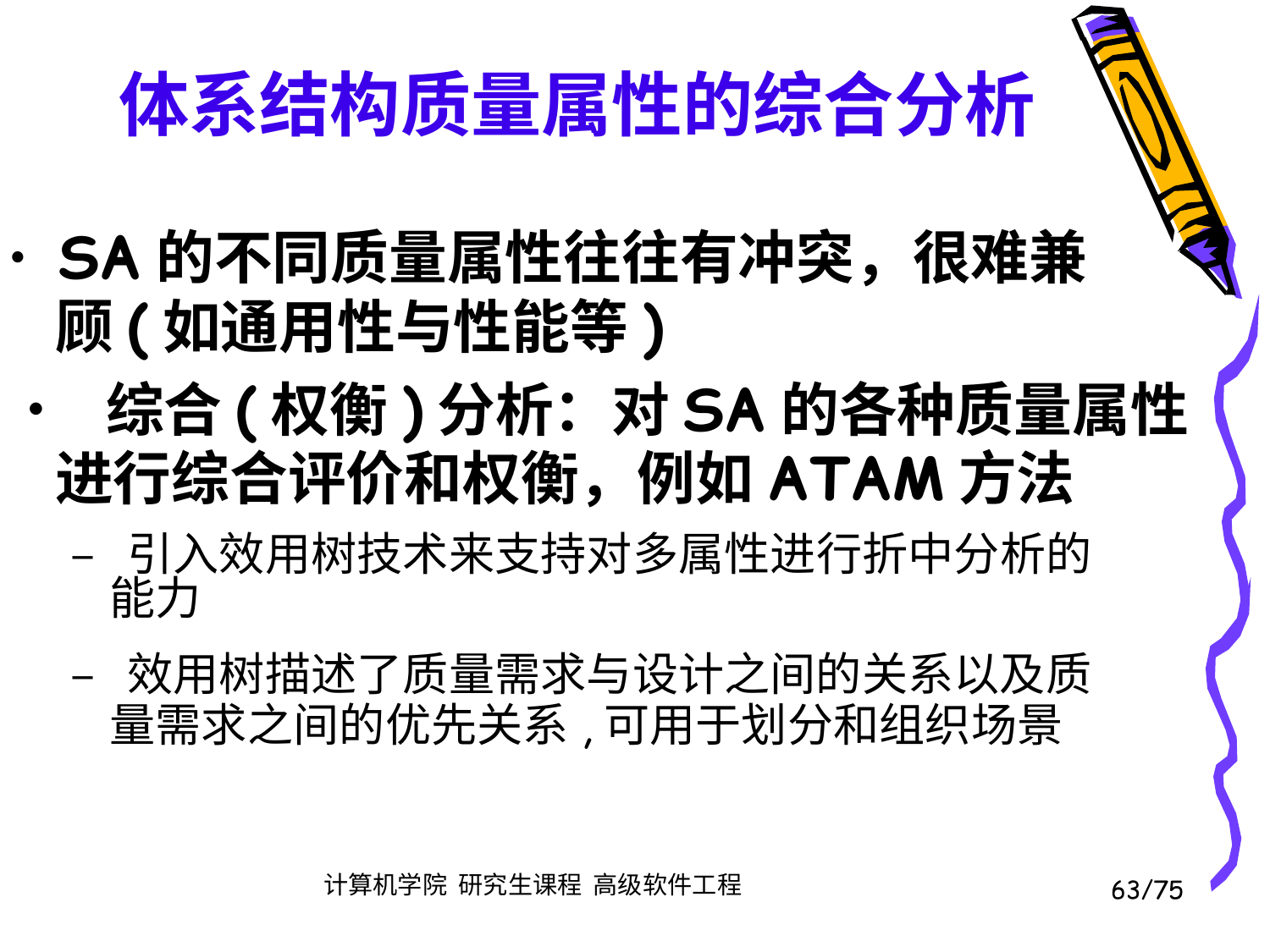

体系结构质量属性的综合分析

•  SA的不同质量属性往往有冲突，很难兼
	顾(如通用性与性能等)
•  综合(权衡)分析：对SA的各种质量属性
	进行综合评价和权衡，例如ATAM方法
		–  引入效用树技术来支持对多属性进行折中分析的
			能力
		–  效用树描述了质量需求与设计之间的关系以及质
			量需求之间的优先关系,可用于划分和组织场景

63/75
计算机学院  研究生课程  高级软件工程